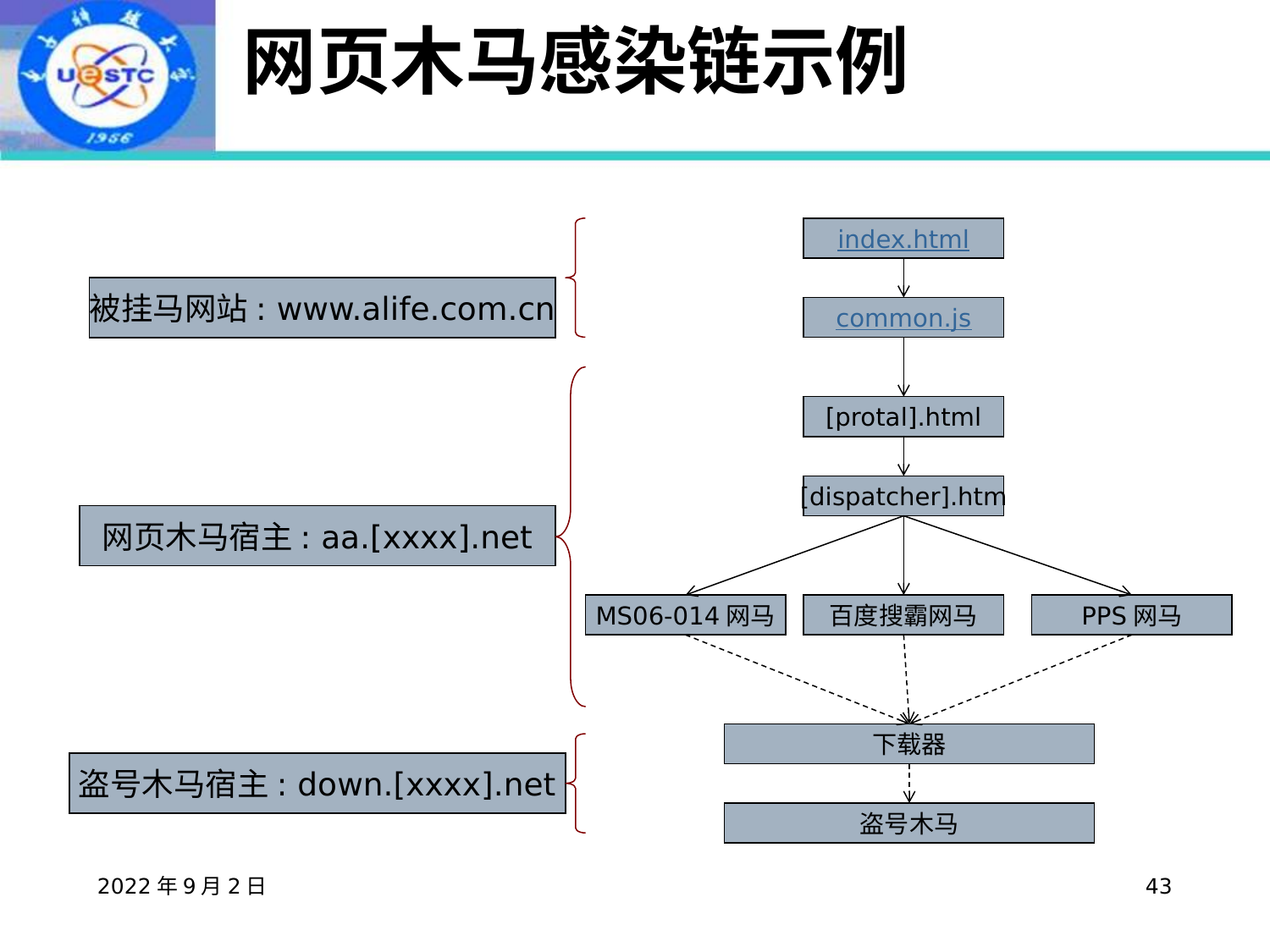

# 网页木马感染链示例

index.html
被挂马网站: www.alife.com.cn
common.js

[protal].html
[dispatcher].htm
网页木马宿主: aa.[xxxx].net
MS06-014网马
百度搜霸网马
PPS网马
下载器

盗号木马宿主: down.[xxxx].net
盗号木马
2022年9月2日
43